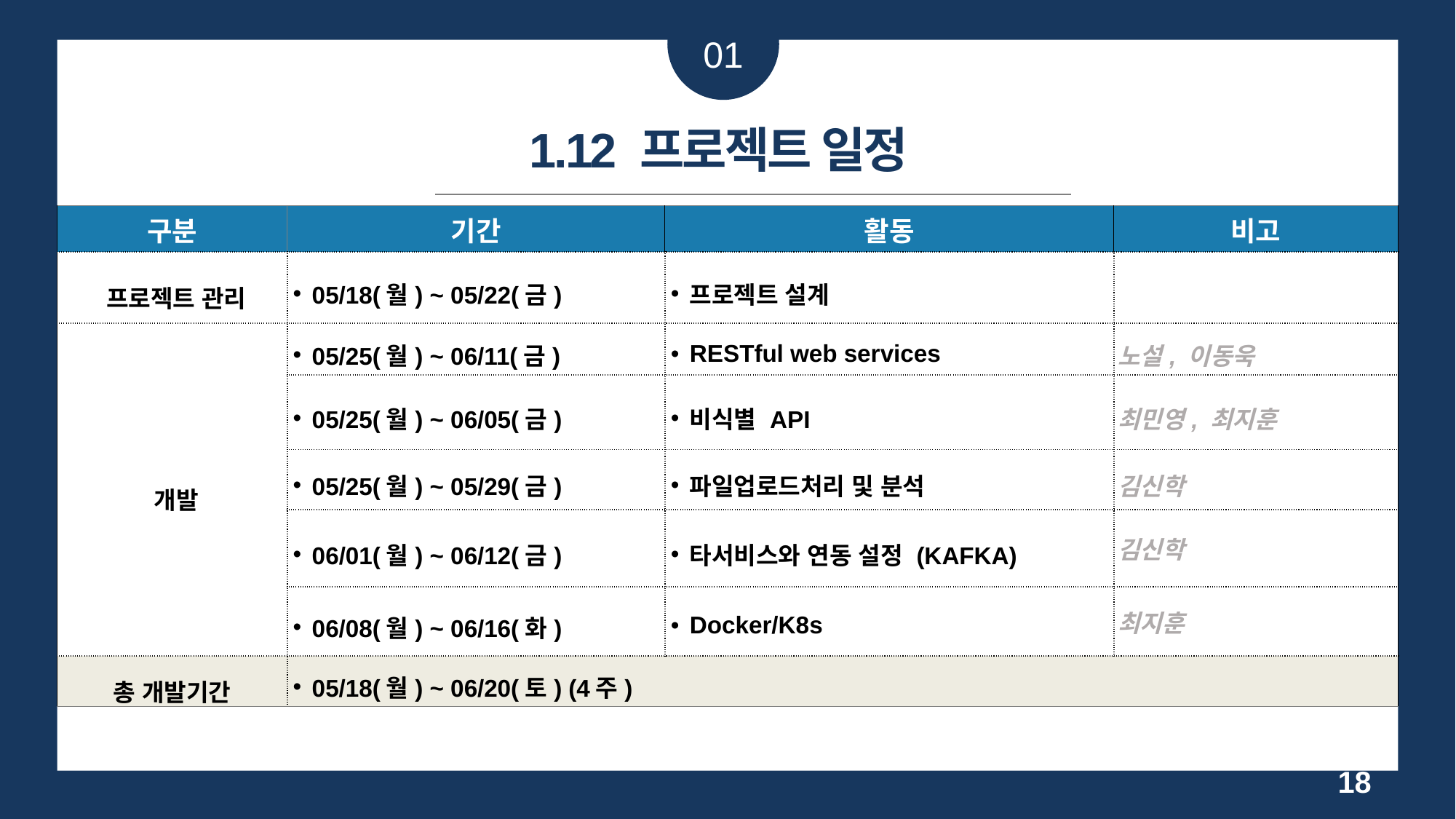

01
1.12 프로젝트 일정
| 구분 | 기간 | 활동 | 비고 |
| --- | --- | --- | --- |
| 프로젝트 관리 | 05/18(월) ~ 05/22(금) | 프로젝트 설계 |  |
| 개발 | 05/25(월) ~ 06/11(금) | RESTful web services | 노설, 이동욱 |
|  | 05/25(월) ~ 06/05(금) | 비식별 API | 최민영, 최지훈 |
|  | 05/25(월) ~ 05/29(금) | 파일업로드처리 및 분석 | 김신학 |
|  | 06/01(월) ~ 06/12(금) | 타서비스와 연동 설정 (KAFKA) | 김신학 |
|  | 06/08(월) ~ 06/16(화) | Docker/K8s | 최지훈 |
| 총 개발기간 | 05/18(월) ~ 06/20(토) (4주) |  |  |
18